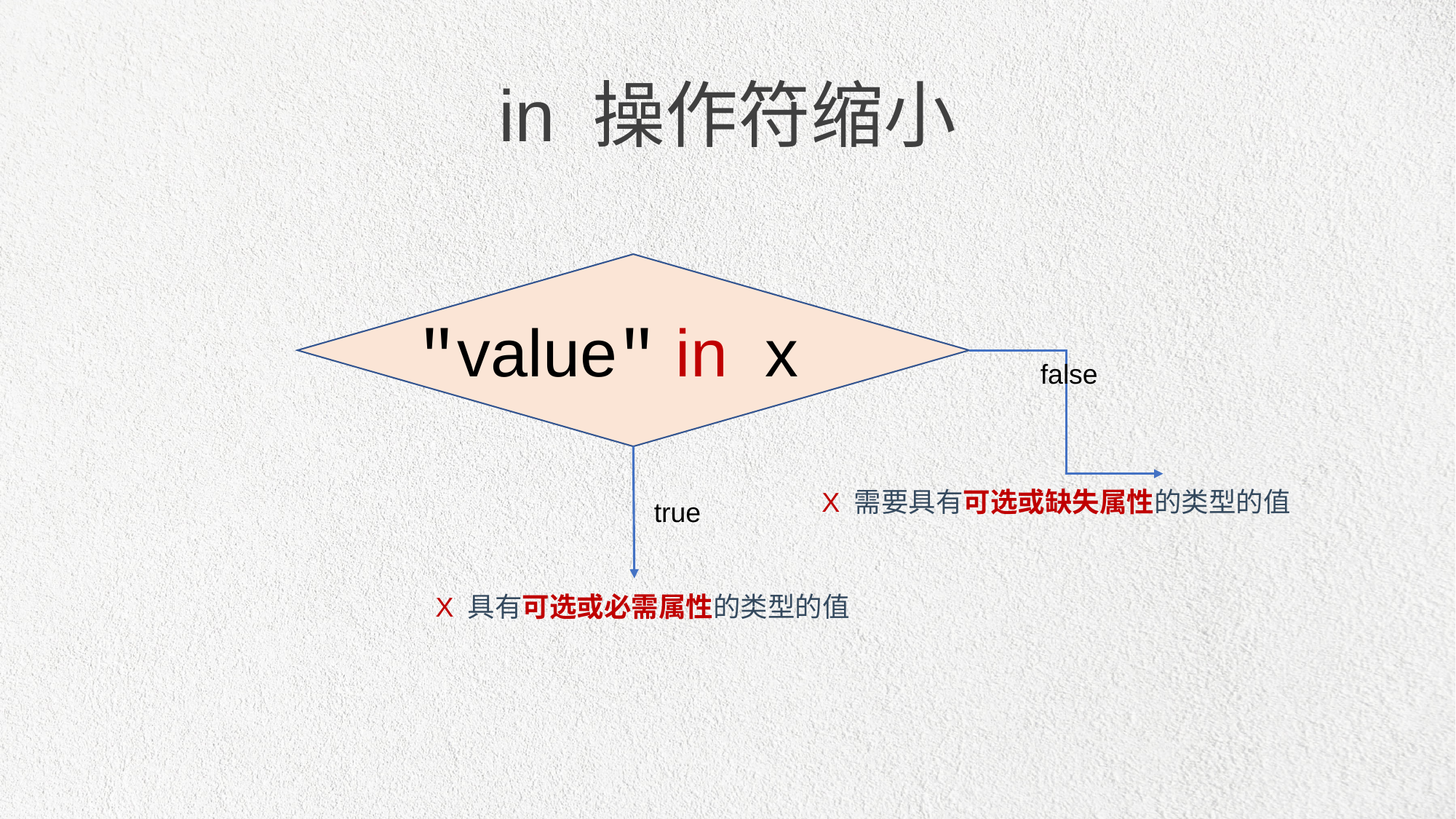

in 操作符缩小

true
X 具有可选或必需属性的类型的值
"value" in  x
false
X 需要具有可选或缺失属性的类型的值